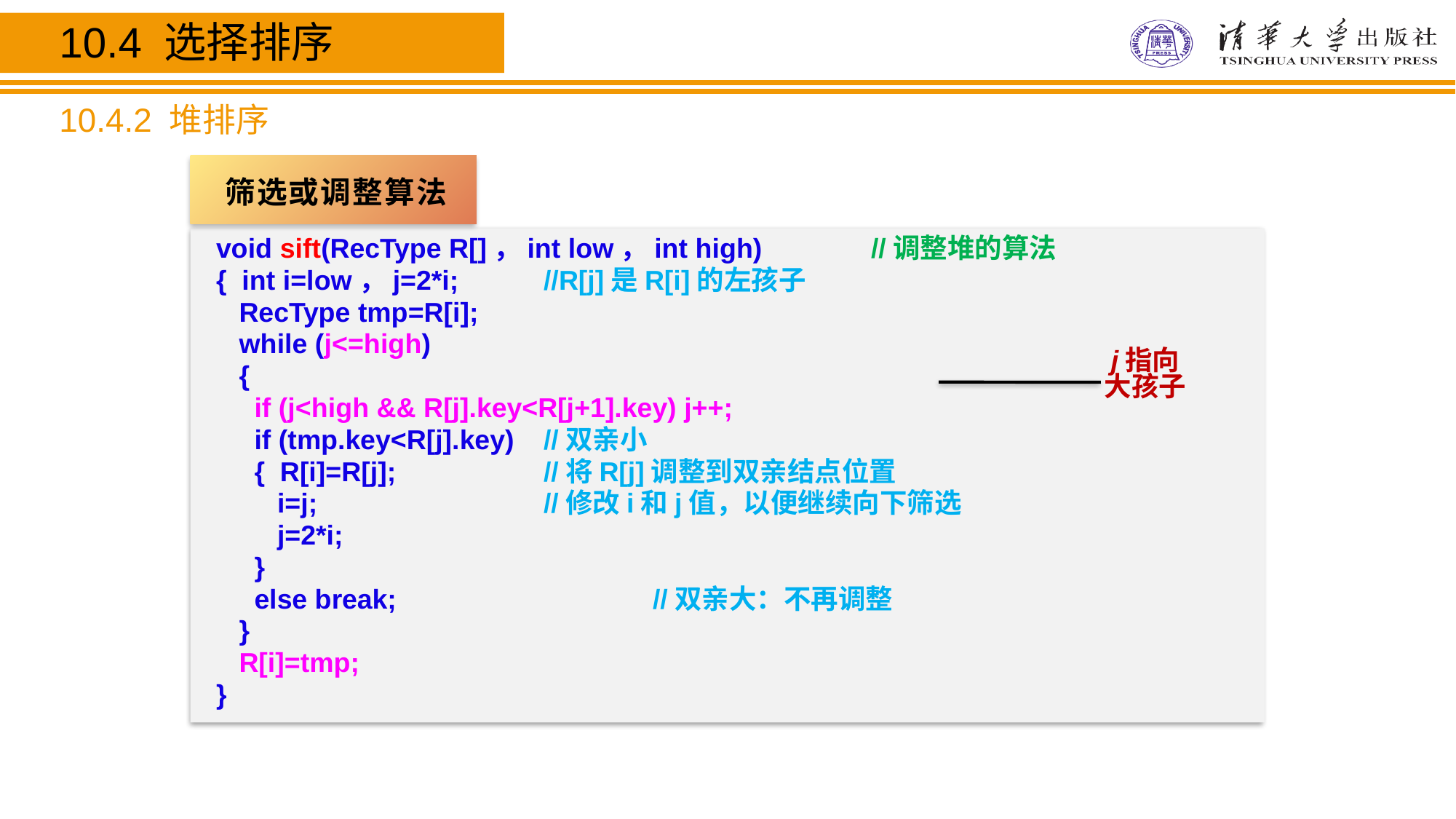

10.4 选择排序
10.4.2 堆排序

筛选或调整算法
void sift(RecType R[]，int low，int high) 	//调整堆的算法
{  int i=low，j=2*i;    	//R[j]是R[i]的左孩子
   RecType tmp=R[i];
   while (j<=high)
   {
     if (j<high && R[j].key<R[j+1].key) j++;
     if (tmp.key<R[j].key)  	//双亲小
     {  R[i]=R[j];   	     	//将R[j]调整到双亲结点位置
        i=j;         	     	//修改i和j值，以便继续向下筛选
        j=2*i;
     }
     else break;     	      	//双亲大：不再调整
   }
   R[i]=tmp;
}
j指向大孩子